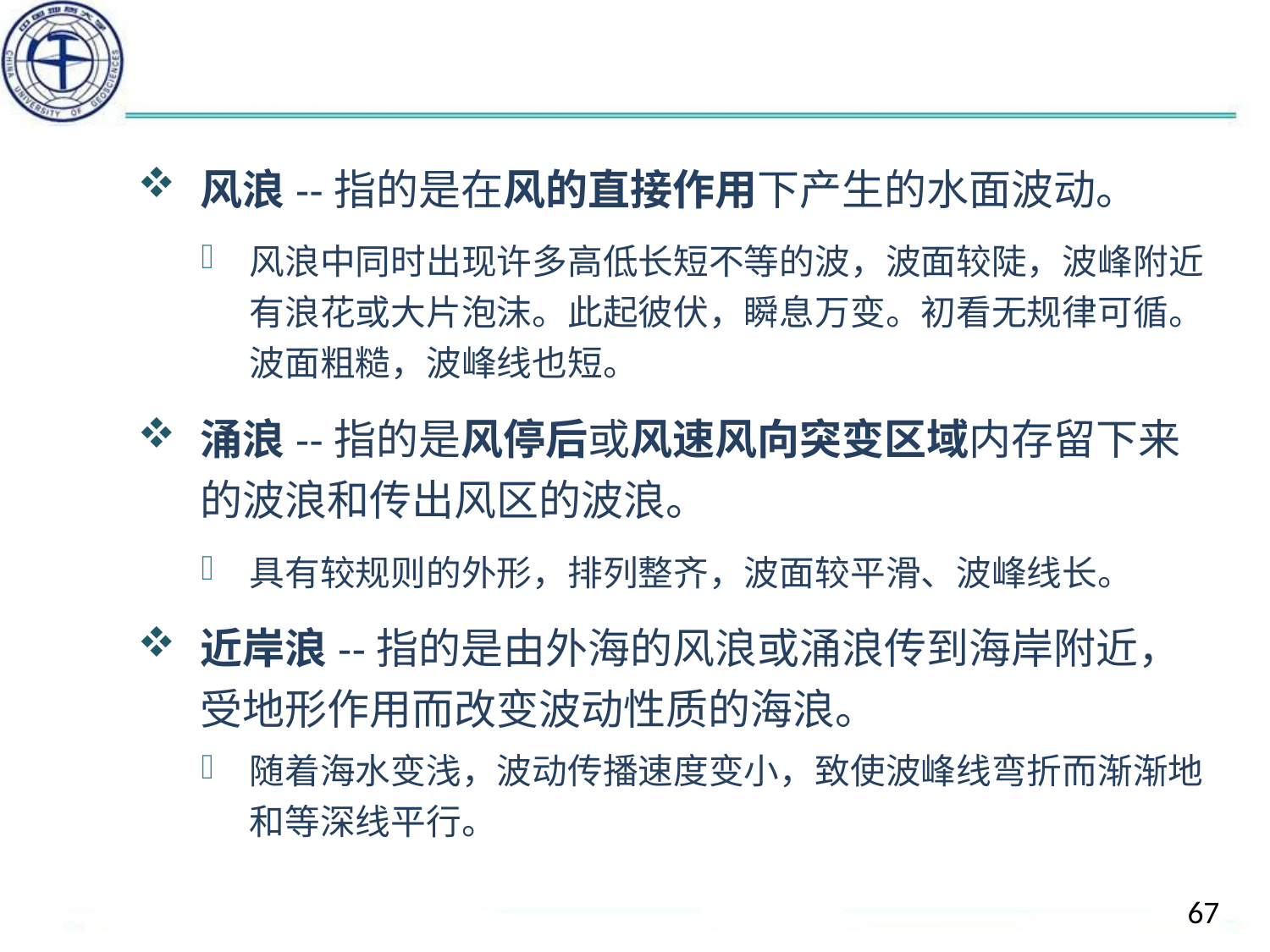

#
风浪--指的是在风的直接作用下产生的水面波动。
风浪中同时出现许多高低长短不等的波，波面较陡，波峰附近有浪花或大片泡沫。此起彼伏，瞬息万变。初看无规律可循。波面粗糙，波峰线也短。
涌浪--指的是风停后或风速风向突变区域内存留下来的波浪和传出风区的波浪。
具有较规则的外形，排列整齐，波面较平滑、波峰线长。
近岸浪--指的是由外海的风浪或涌浪传到海岸附近，受地形作用而改变波动性质的海浪。
随着海水变浅，波动传播速度变小，致使波峰线弯折而渐渐地和等深线平行。
67